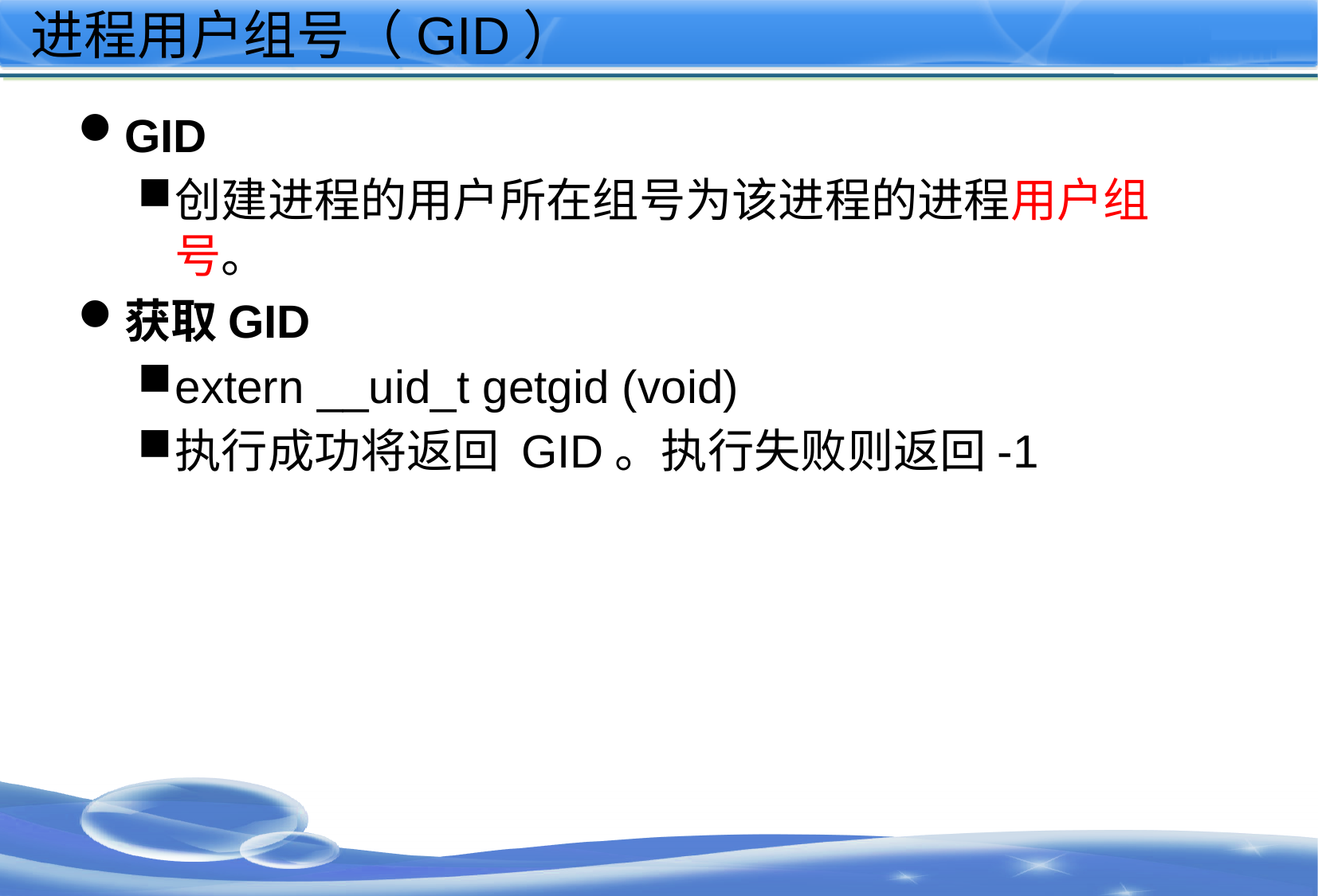

# 进程用户组号（GID）
GID
创建进程的用户所在组号为该进程的进程用户组号。
获取GID
extern __uid_t getgid (void)
执行成功将返回 GID。执行失败则返回-1